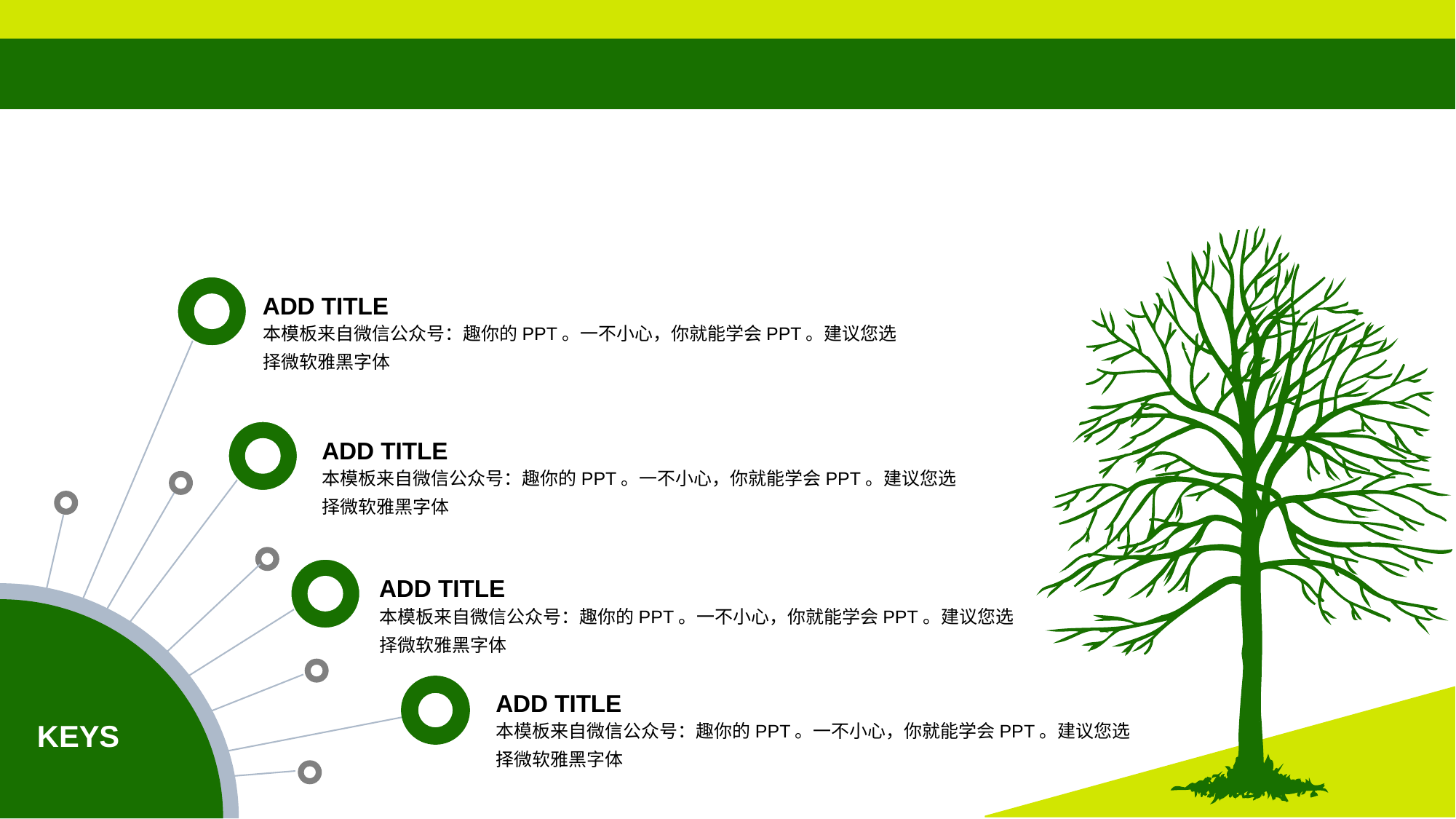

ADD TITLE
本模板来自微信公众号：趣你的PPT。一不小心，你就能学会PPT。建议您选择微软雅黑字体

ADD TITLE
本模板来自微信公众号：趣你的PPT。一不小心，你就能学会PPT。建议您选择微软雅黑字体

ADD TITLE

本模板来自微信公众号：趣你的PPT。一不小心，你就能学会PPT。建议您选择微软雅黑字体

ADD TITLE

KEYS
本模板来自微信公众号：趣你的PPT。一不小心，你就能学会PPT。建议您选择微软雅黑字体